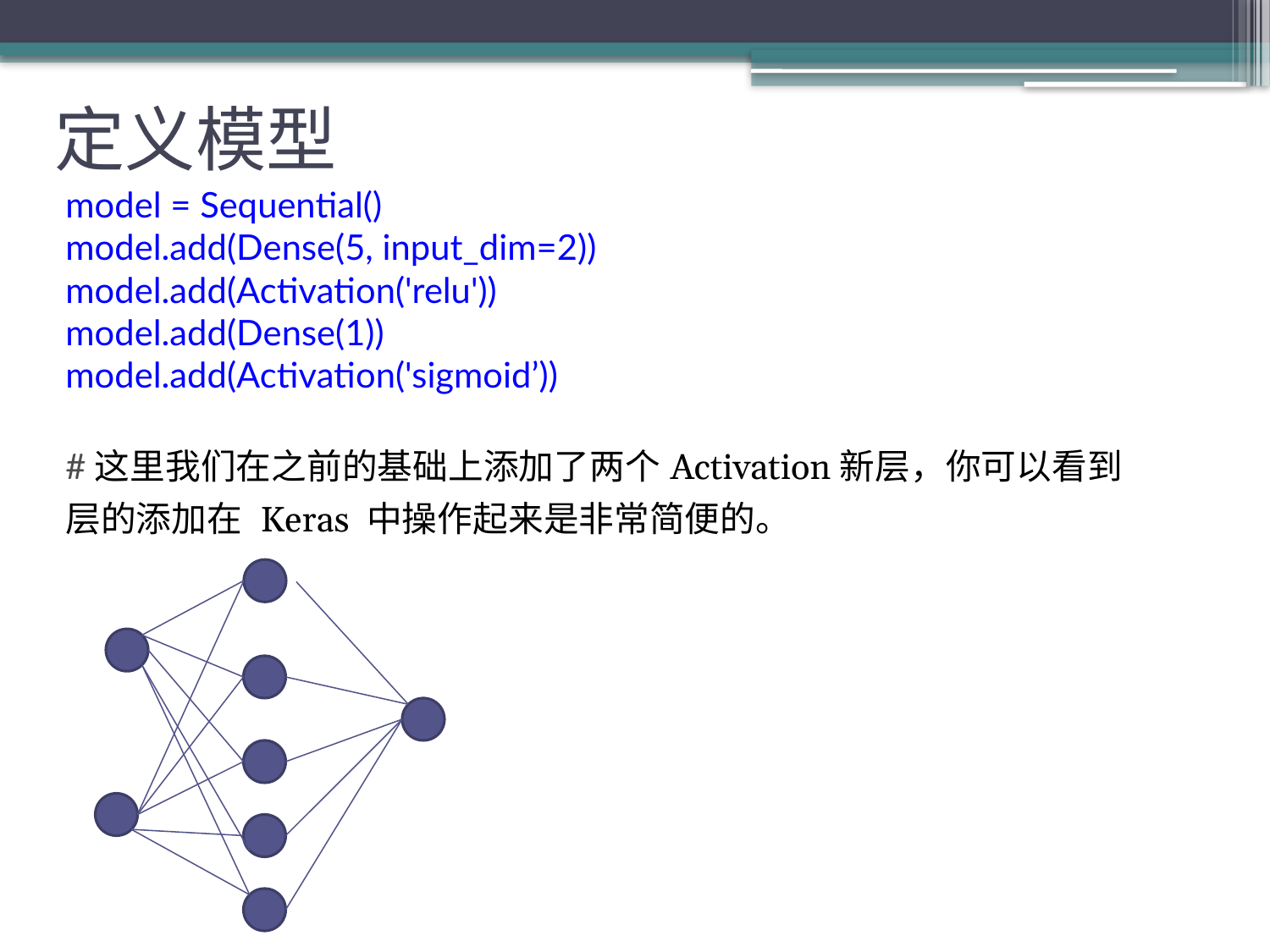

# 定义模型
|  | model = Sequential() model.add(Dense(5, input\_dim=2)) model.add(Activation('relu')) model.add(Dense(1)) model.add(Activation('sigmoid’)) #这里我们在之前的基础上添加了两个Activation新层，你可以看到层的添加在 Keras 中操作起来是非常简便的。 |
| --- | --- |